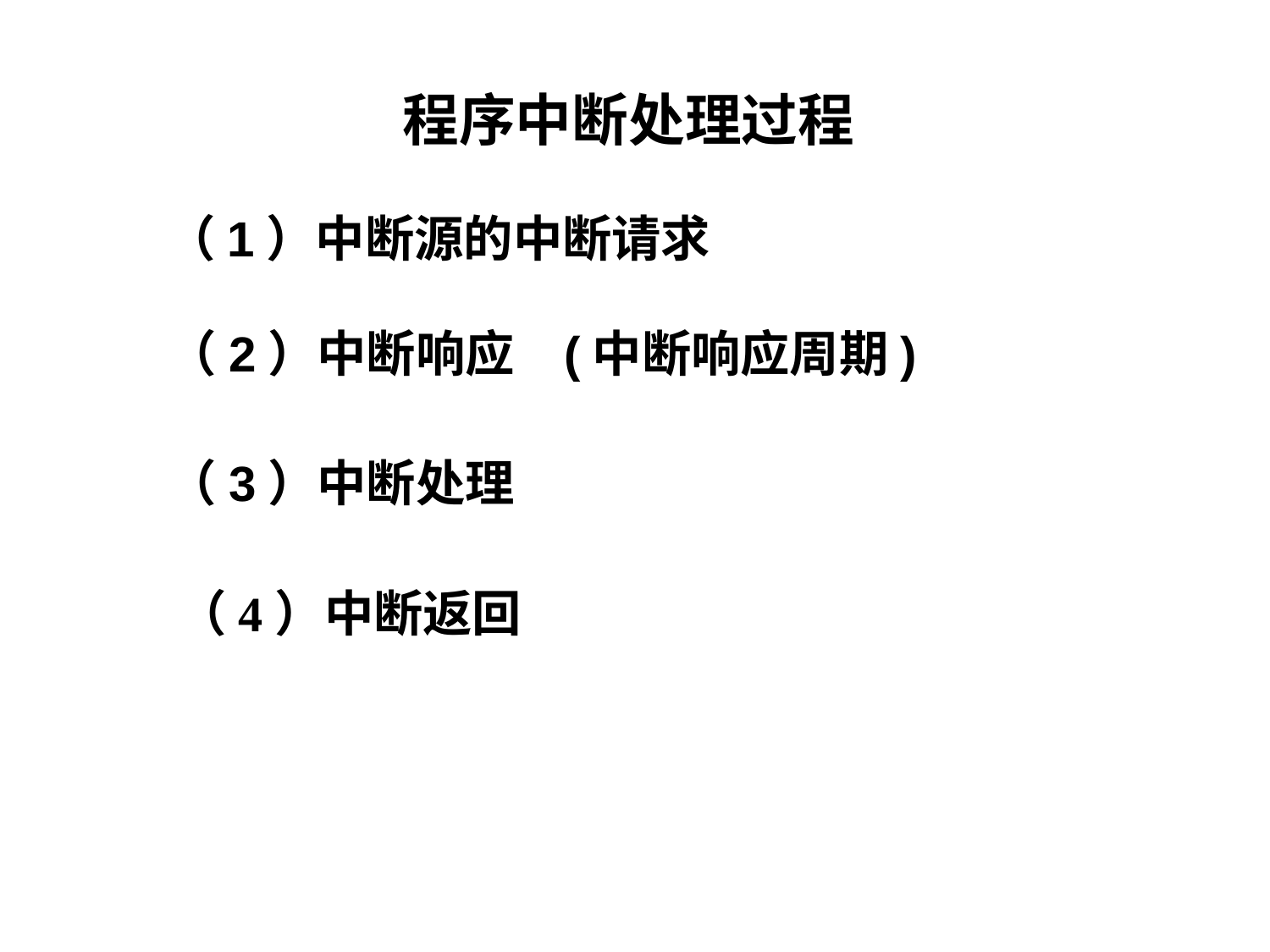

程序中断处理过程
（1）中断源的中断请求
（2）中断响应
(中断响应周期)
（3）中断处理
（4）中断返回